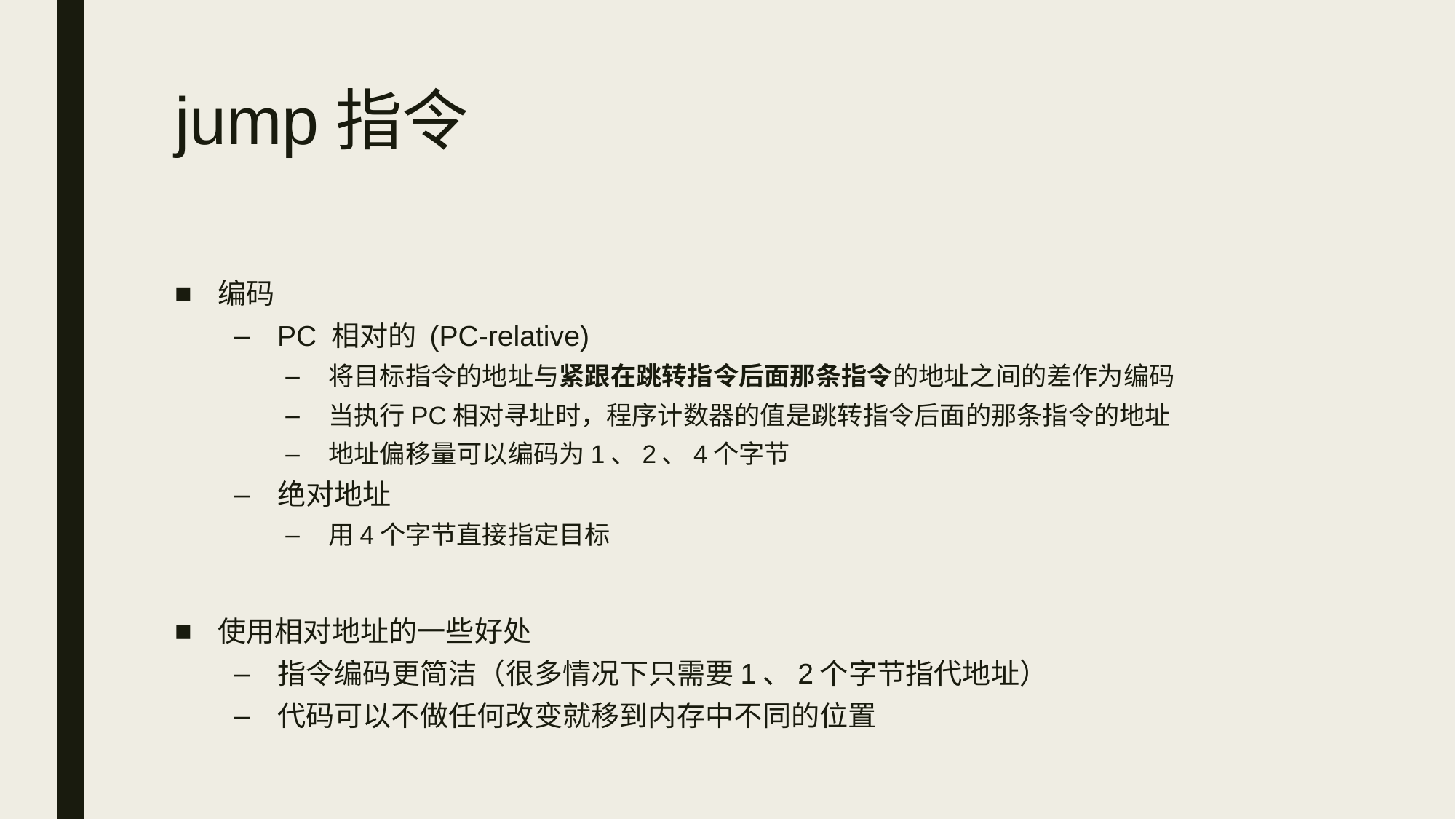

# jump指令
编码
PC 相对的 (PC-relative)
将目标指令的地址与紧跟在跳转指令后面那条指令的地址之间的差作为编码
当执行PC相对寻址时，程序计数器的值是跳转指令后面的那条指令的地址
地址偏移量可以编码为1、2、4个字节
绝对地址
用4个字节直接指定目标

使用相对地址的一些好处
指令编码更简洁（很多情况下只需要1、2个字节指代地址）
代码可以不做任何改变就移到内存中不同的位置